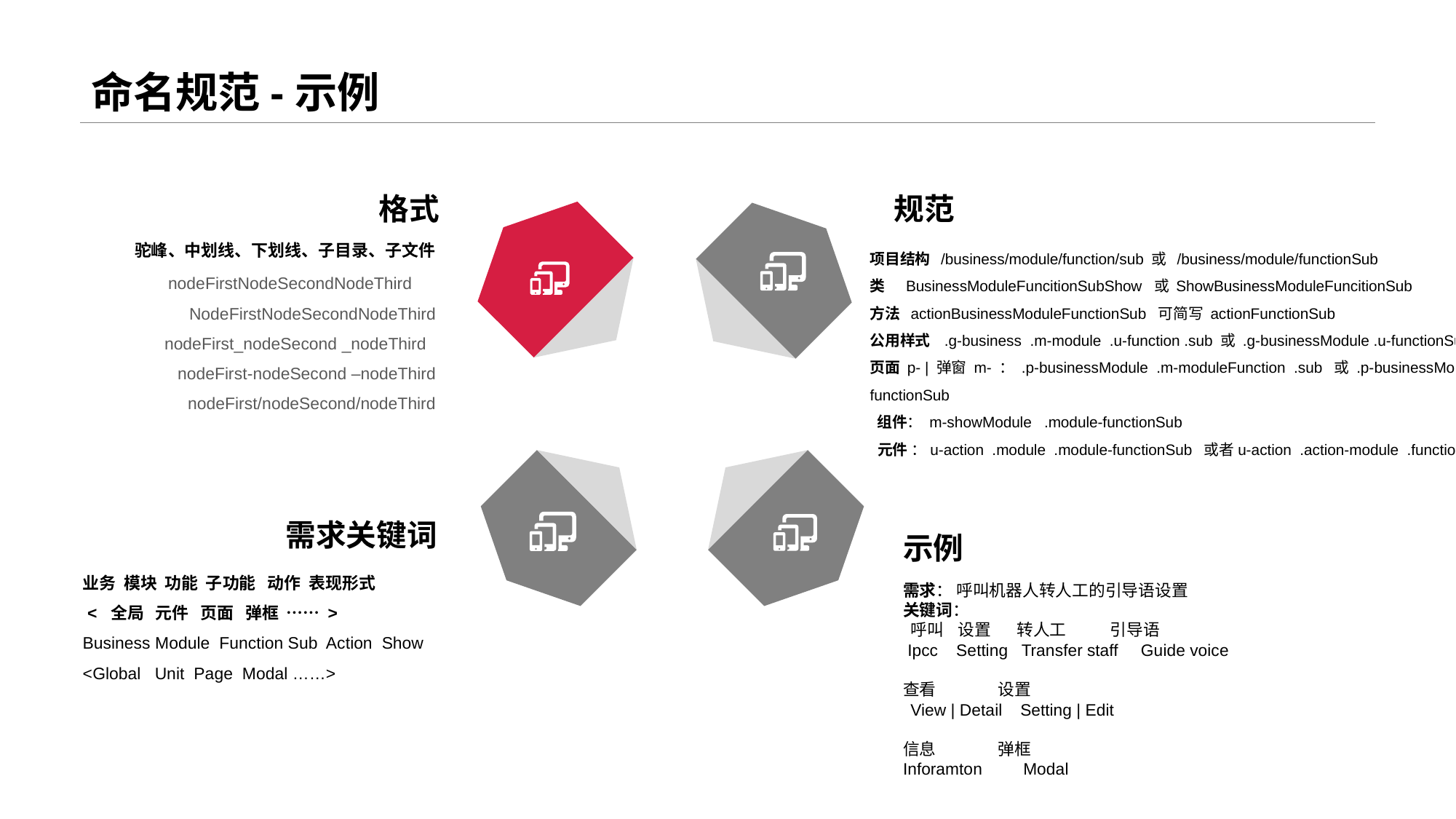

# 命名规范-示例
格式
 驼峰、中划线、下划线、子目录、子文件
 nodeFirstNodeSecondNodeThird      NodeFirstNodeSecondNodeThird
 nodeFirst_nodeSecond _nodeThird   nodeFirst-nodeSecond –nodeThird
 nodeFirst/nodeSecond/nodeThird
规范
项目结构  /business/module/function/sub 或  /business/module/functionSub
类     BusinessModuleFuncitionSubShow  或 ShowBusinessModuleFuncitionSub
方法  actionBusinessModuleFunctionSub  可简写 actionFunctionSub
公用样式   .g-business  .m-module  .u-function .sub 或 .g-businessModule .u-functionSub
页面 p- | 弹窗 m- ： .p-businessModule  .m-moduleFunction  .sub  或 .p-businessModule  .m-module-functionSub
 组件： m-showModule   .module-functionSub
 元件 ：u-action  .module  .module-functionSub  或者u-action  .action-module  .functionSub

需求关键词
业务  模块  功能  子功能   动作  表现形式
 <  全局   元件   页面   弹框  …… >
Business Module  Function Sub  Action  Show   <Global   Unit  Page  Modal ……>

示例
需求： 呼叫机器人转人工的引导语设置
关键词：
 呼叫    设置       转人工            引导语
 Ipcc    Setting   Transfer staff     Guide voice

查看                 设置
 View | Detail    Setting | Edit
信息                 弹框
Inforamton         Modal